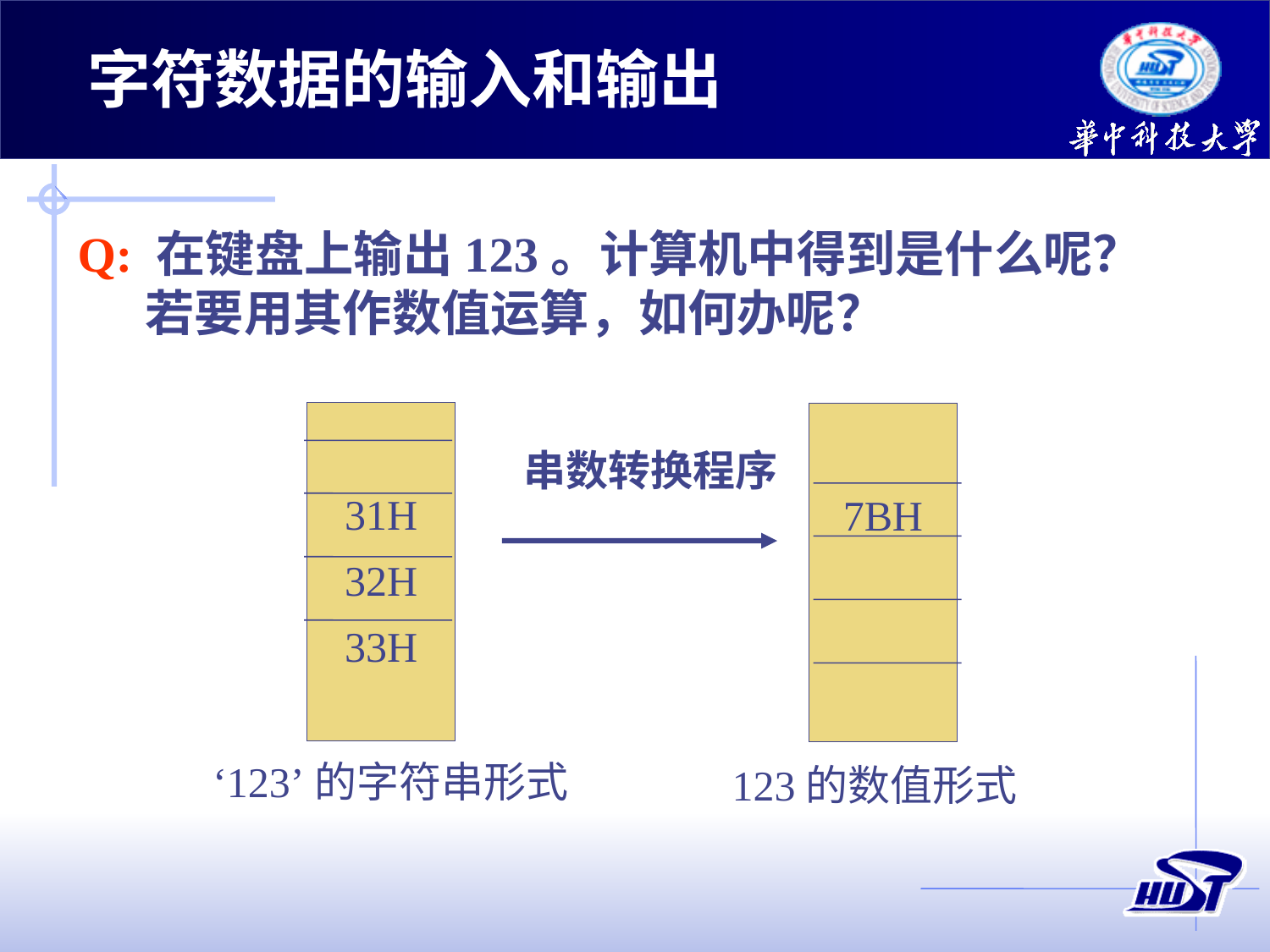

字符数据的输入和输出
Q: 在键盘上输出123。计算机中得到是什么呢？
     若要用其作数值运算，如何办呢？
31H
32H
33H

‘123’的字符串形式
7BH

123的数值形式
串数转换程序